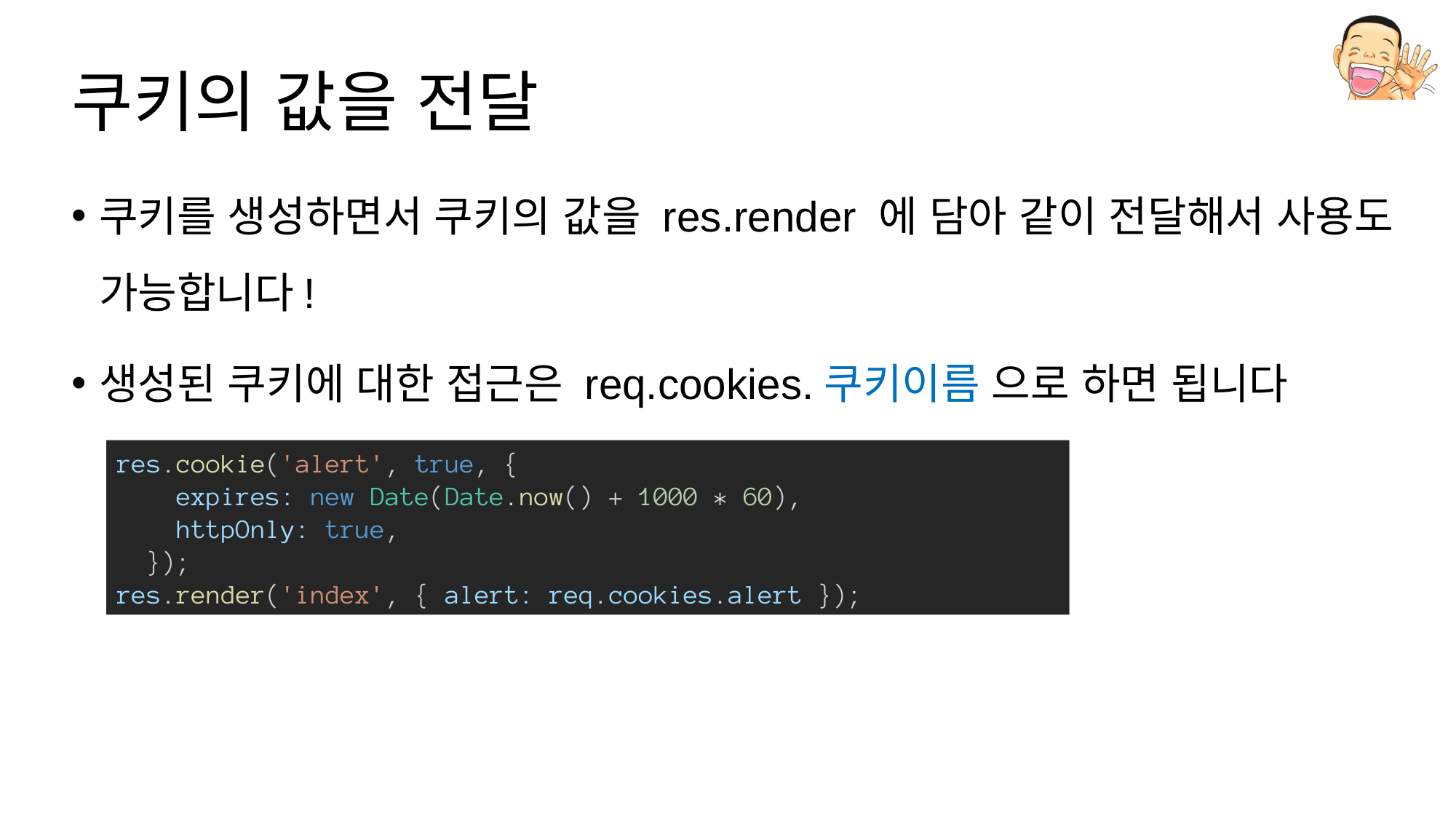

# 쿠키의 값을 전달
쿠키를 생성하면서 쿠키의 값을 res.render 에 담아 같이 전달해서 사용도 가능합니다!
생성된 쿠키에 대한 접근은 req.cookies.쿠키이름 으로 하면 됩니다
res.cookie('alert', true, {
    expires: new Date(Date.now() + 1000 * 60),
    httpOnly: true,
  });
res.render('index', { alert: req.cookies.alert });